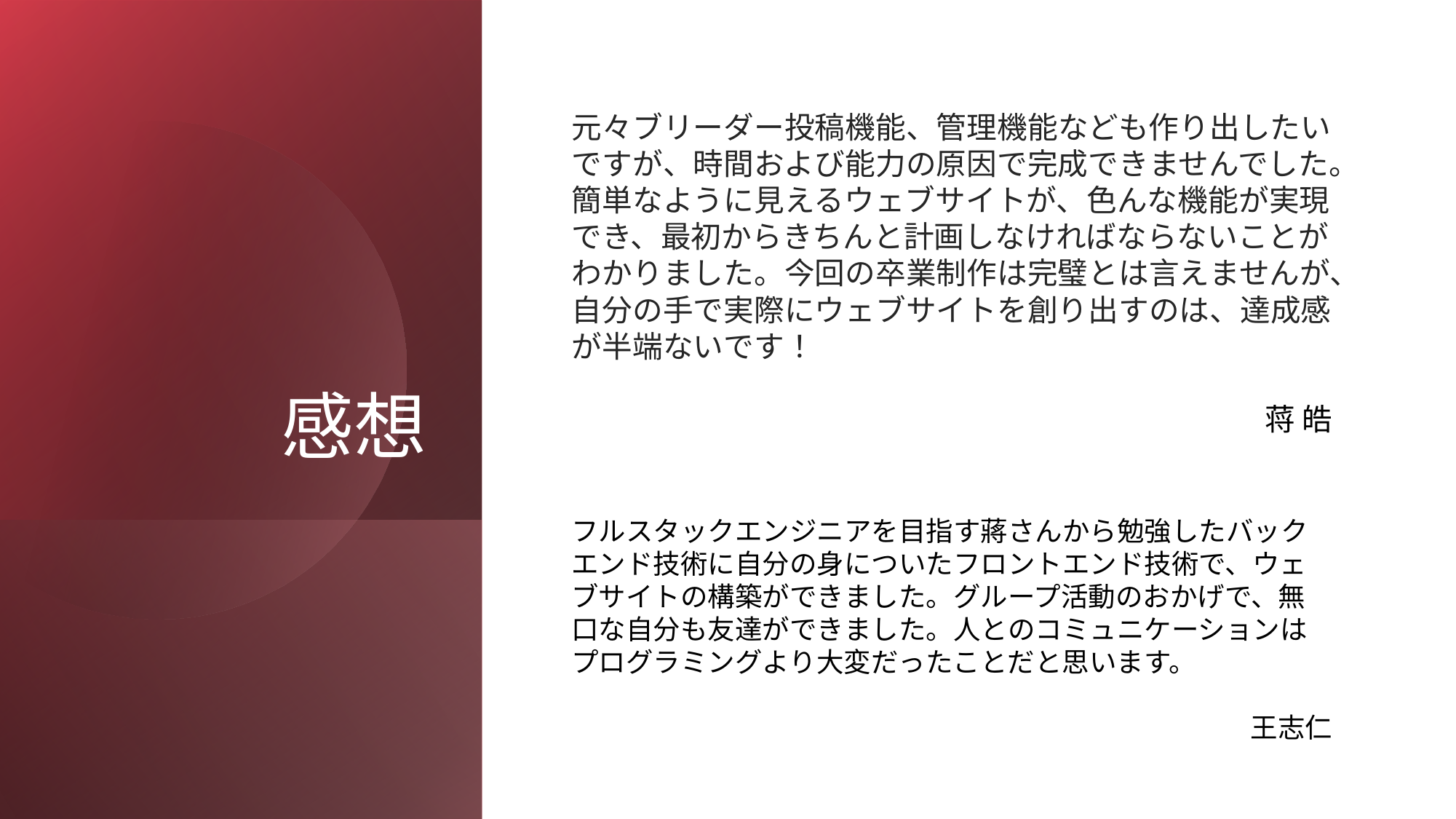

感想
元々ブリーダー投稿機能、管理機能なども作り出したいですが、時間および能力の原因で完成できませんでした。簡単なように見えるウェブサイトが、色んな機能が実現でき、最初からきちんと計画しなければならないことがわかりました。今回の卒業制作は完璧とは言えませんが、自分の手で実際にウェブサイトを創り出すのは、達成感が半端ないです！

蒋 皓

フルスタックエンジニアを目指す蔣さんから勉強したバックエンド技術に自分の身についたフロントエンド技術で、ウェブサイトの構築ができました。グループ活動のおかげで、無口な自分も友達ができました。人とのコミュニケーションはプログラミングより大変だったことだと思います。

王志仁